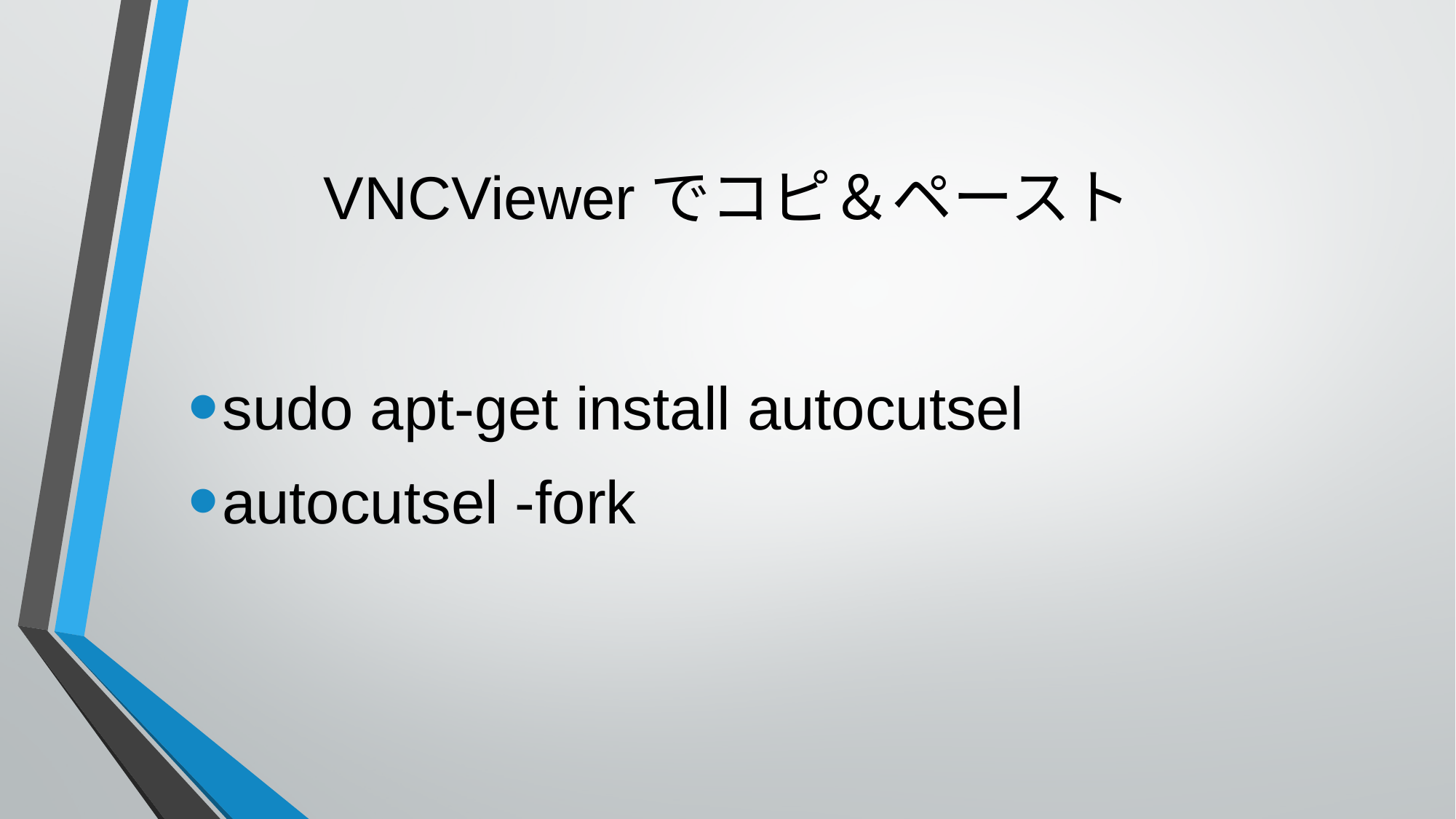

# VNCViewerでコピ＆ペースト
sudo apt-get install autocutsel
autocutsel -fork